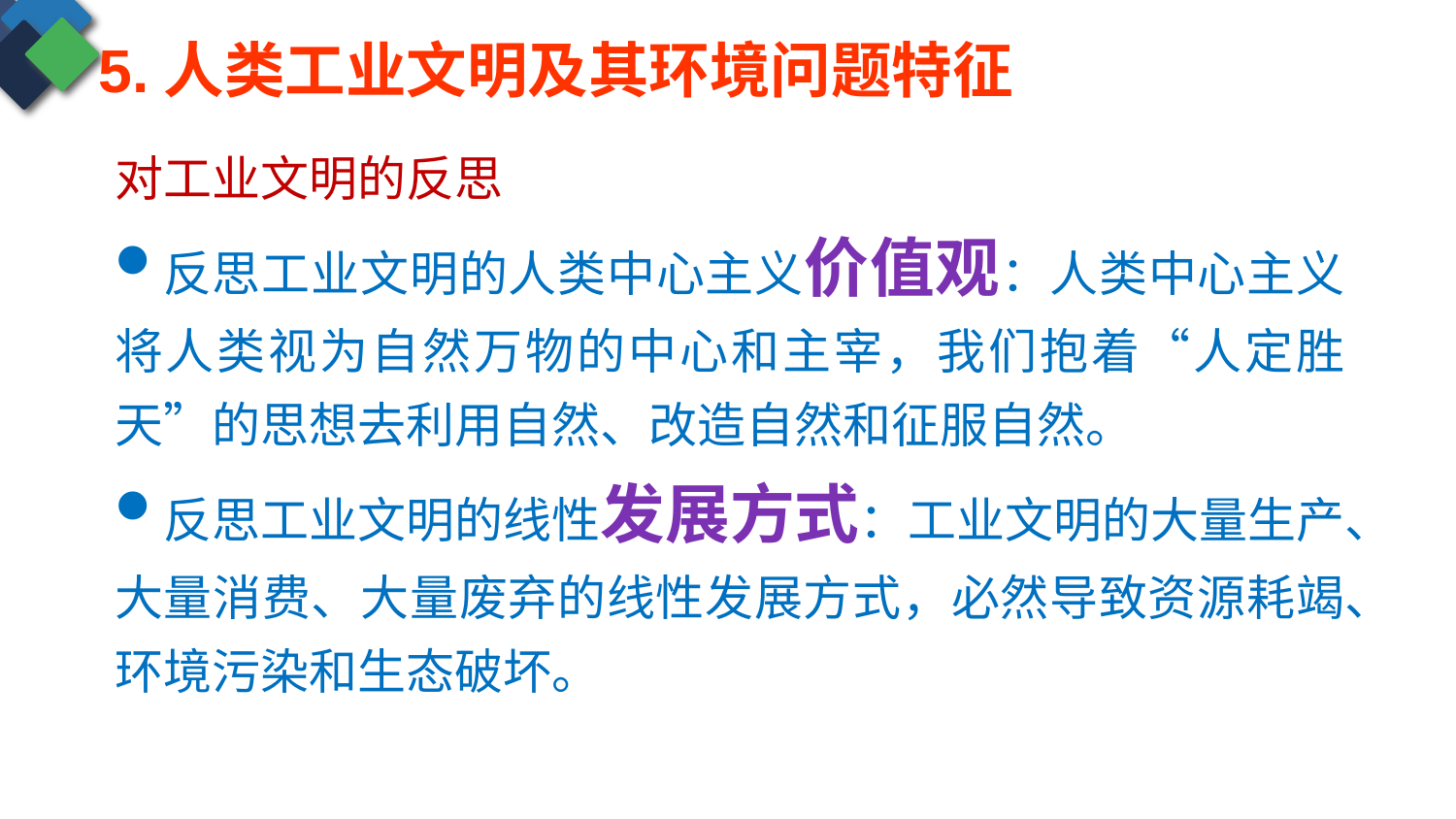

5.人类工业文明及其环境问题特征
对工业文明的反思
反思工业文明的人类中心主义价值观：人类中心主义将人类视为自然万物的中心和主宰，我们抱着“人定胜天”的思想去利用自然、改造自然和征服自然。
反思工业文明的线性发展方式：工业文明的大量生产、大量消费、大量废弃的线性发展方式，必然导致资源耗竭、环境污染和生态破坏。